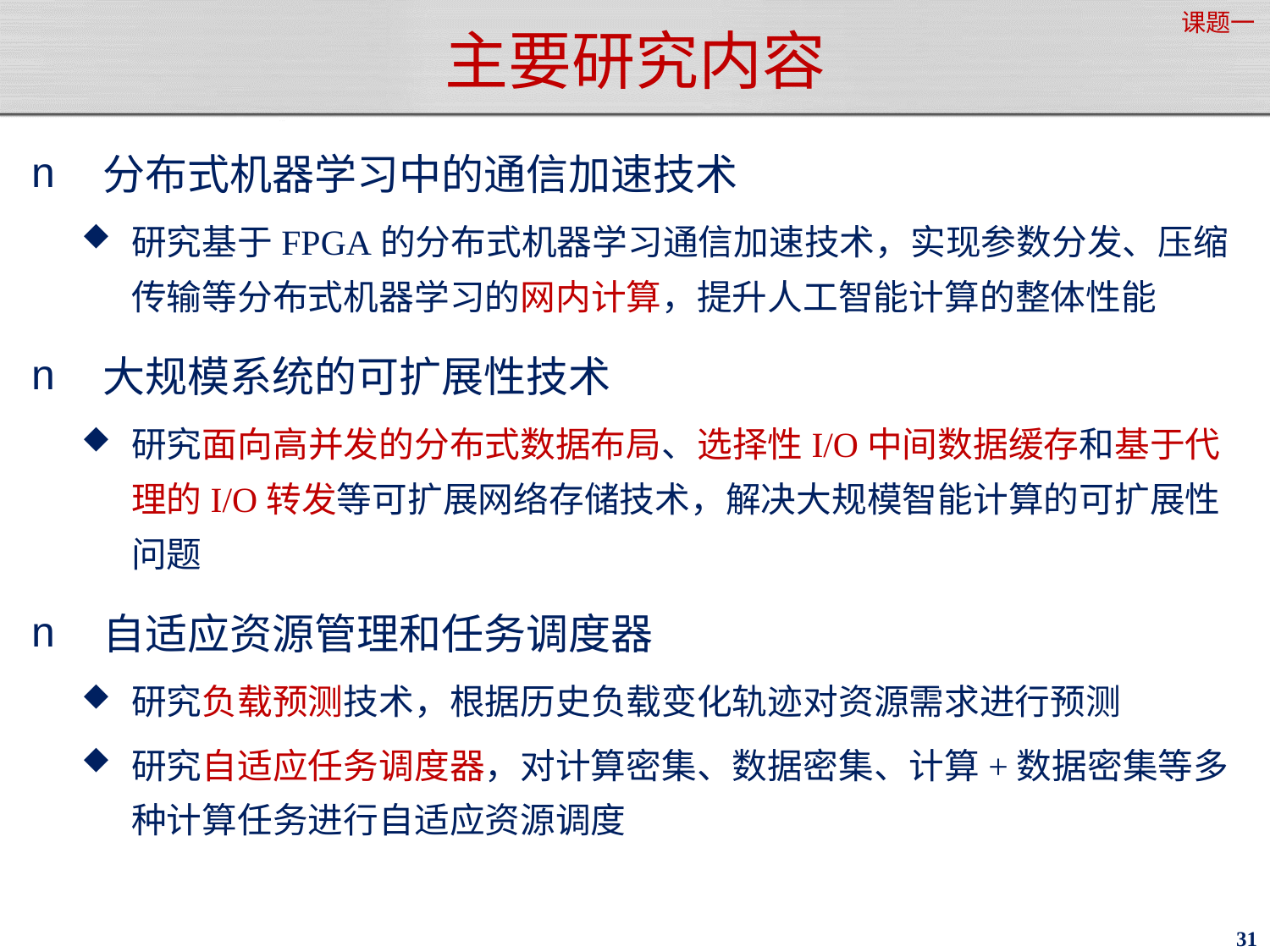

课题一
# 主要研究内容
分布式机器学习中的通信加速技术
研究基于FPGA的分布式机器学习通信加速技术，实现参数分发、压缩传输等分布式机器学习的网内计算，提升人工智能计算的整体性能
大规模系统的可扩展性技术
研究面向高并发的分布式数据布局、选择性I/O中间数据缓存和基于代理的I/O转发等可扩展网络存储技术，解决大规模智能计算的可扩展性问题
自适应资源管理和任务调度器
研究负载预测技术，根据历史负载变化轨迹对资源需求进行预测
研究自适应任务调度器，对计算密集、数据密集、计算+数据密集等多种计算任务进行自适应资源调度
31